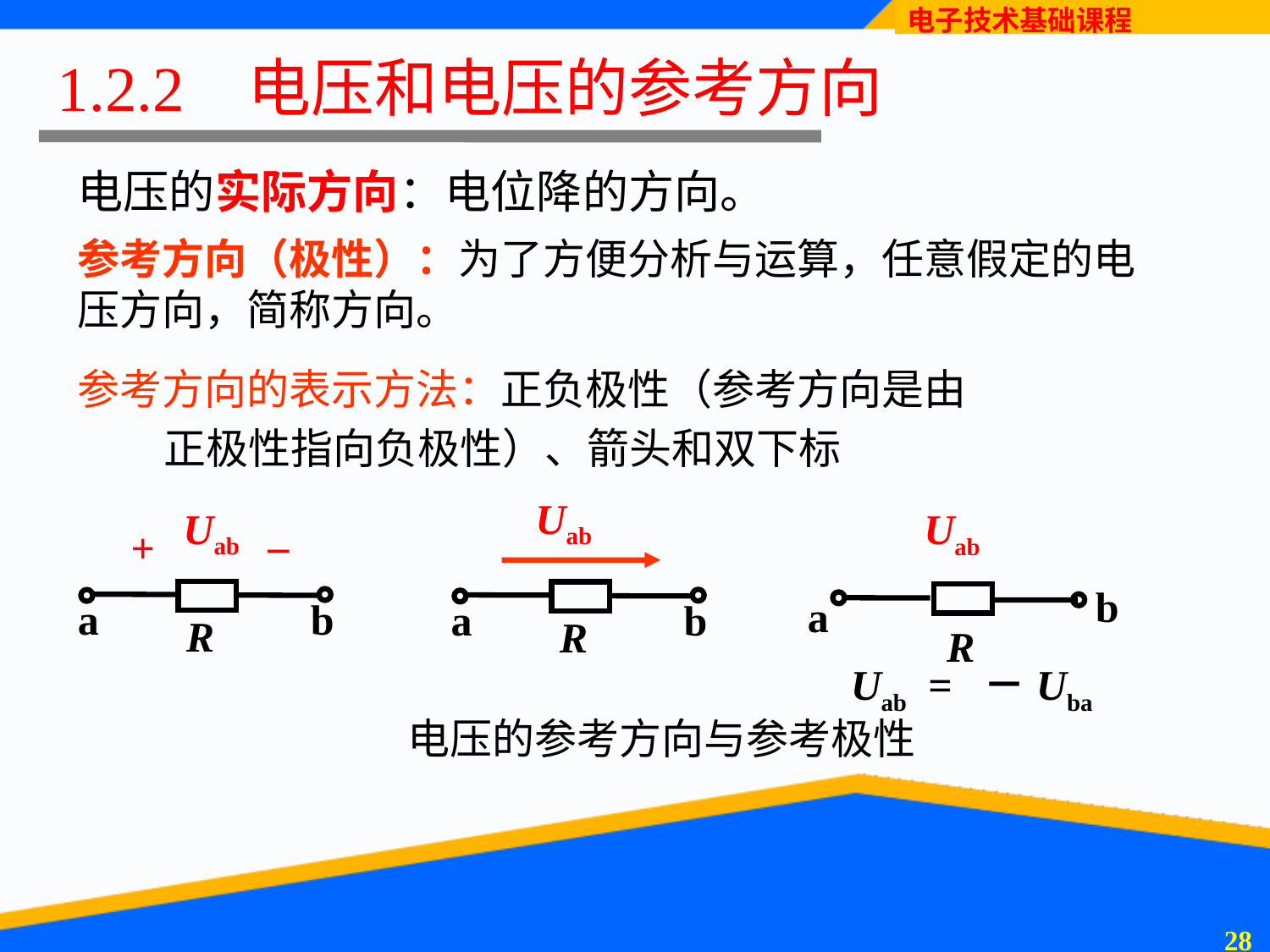

1.2.2   电压和电压的参考方向
电压的实际方向：电位降的方向。
参考方向（极性）：为了方便分析与运算，任意假定的电压方向，简称方向。
参考方向的表示方法：正负极性（参考方向是由
        正极性指向负极性）、箭头和双下标
Uab

a
b

R
Uab
–
+

a
b

R
Uab
b
a

R
Uab  =  －Uba
电压的参考方向与参考极性
28